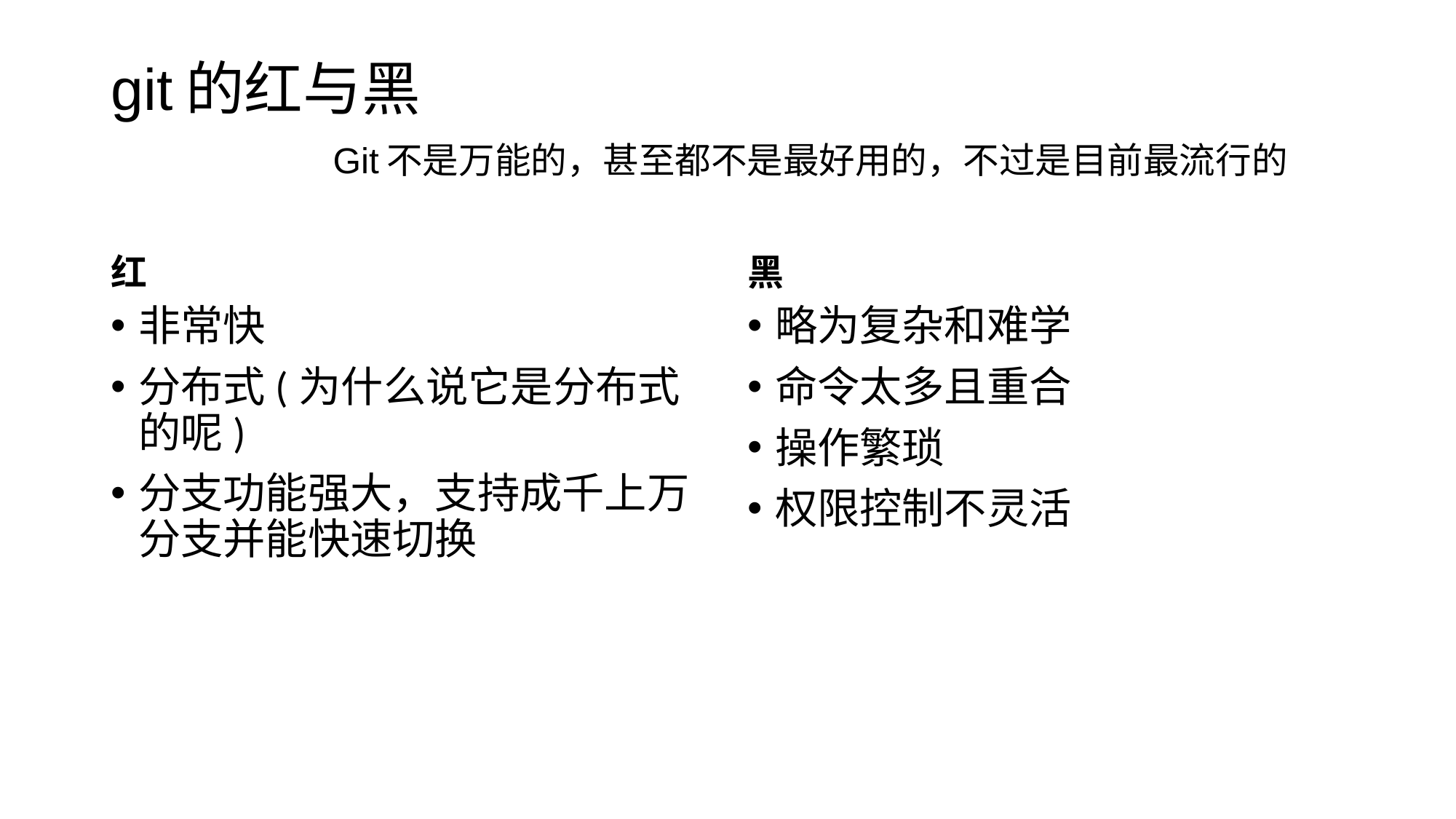

# git的红与黑 Git不是万能的，甚至都不是最好用的，不过是目前最流行的
红
黑
非常快
分布式(为什么说它是分布式的呢)
分支功能强大，支持成千上万分支并能快速切换
略为复杂和难学
命令太多且重合
操作繁琐
权限控制不灵活